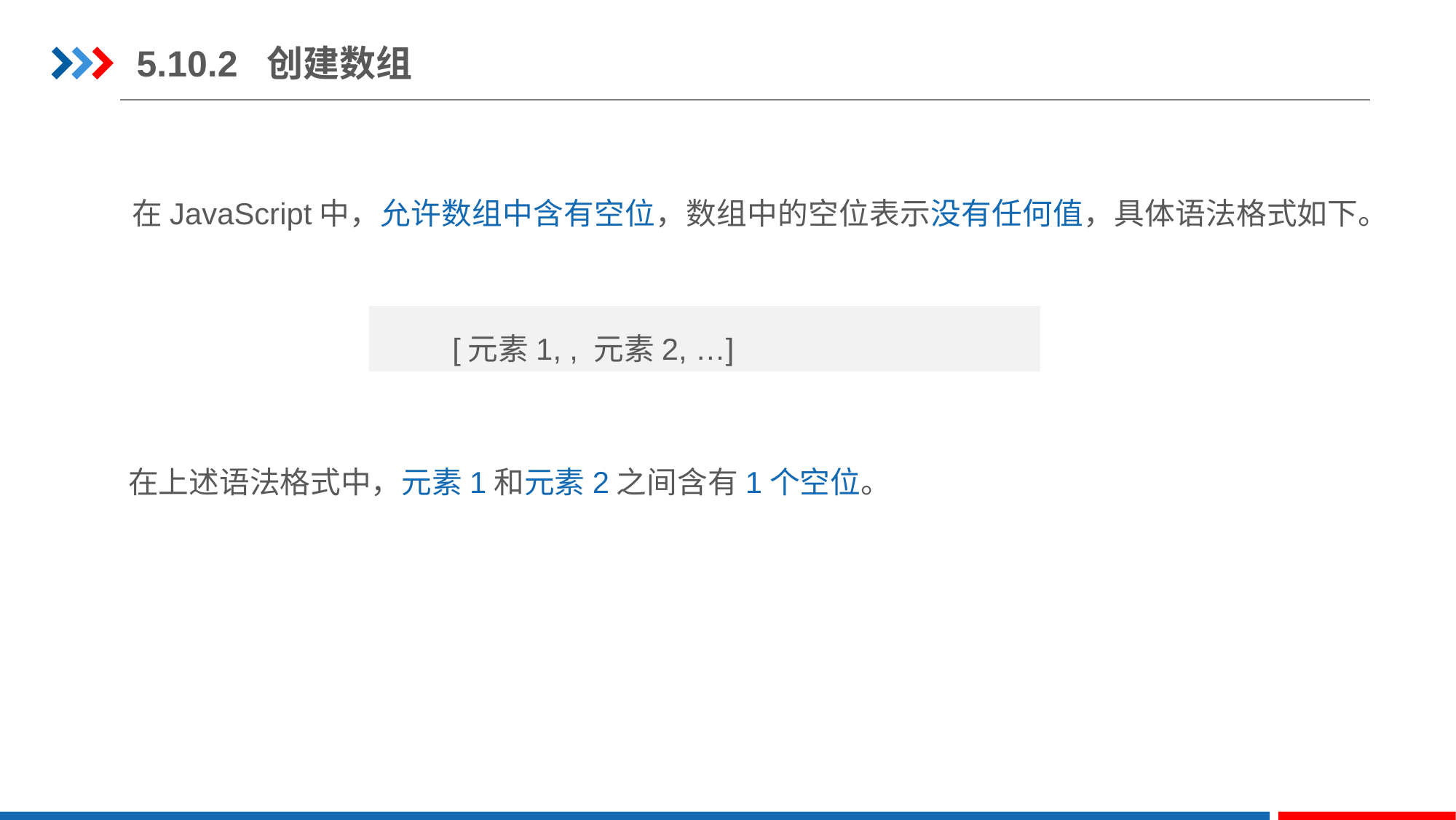

5.10.2  创建数组
在JavaScript中，允许数组中含有空位，数组中的空位表示没有任何值，具体语法格式如下。
[元素1, , 元素2, …]
在上述语法格式中，元素1和元素2之间含有1个空位。